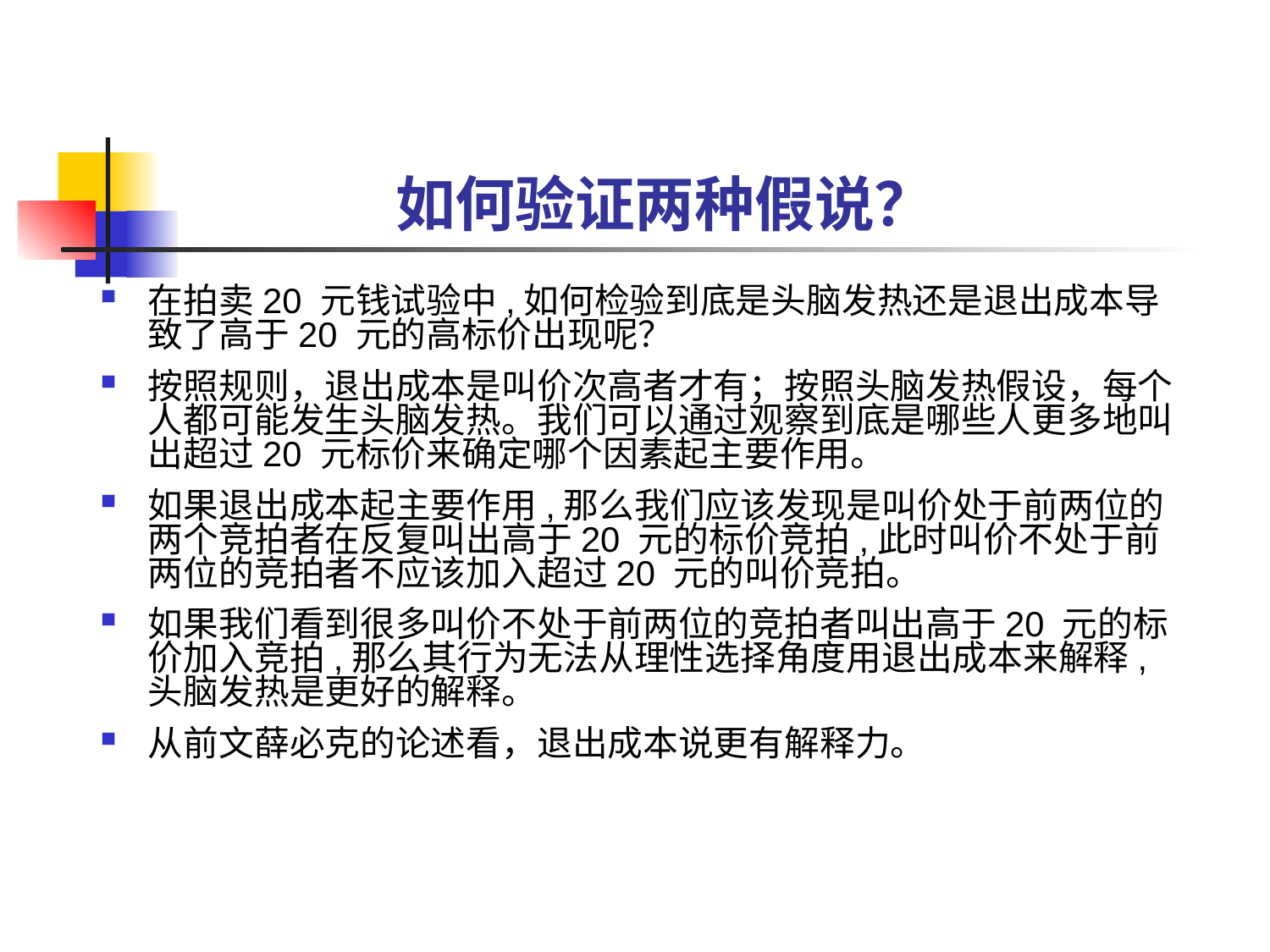

# 如何验证两种假说？
在拍卖20 元钱试验中,如何检验到底是头脑发热还是退出成本导致了高于20 元的高标价出现呢？
按照规则，退出成本是叫价次高者才有；按照头脑发热假设，每个人都可能发生头脑发热。我们可以通过观察到底是哪些人更多地叫出超过20 元标价来确定哪个因素起主要作用。
如果退出成本起主要作用,那么我们应该发现是叫价处于前两位的两个竞拍者在反复叫出高于20 元的标价竞拍,此时叫价不处于前两位的竞拍者不应该加入超过20 元的叫价竞拍。
如果我们看到很多叫价不处于前两位的竞拍者叫出高于20 元的标价加入竞拍,那么其行为无法从理性选择角度用退出成本来解释,头脑发热是更好的解释。
从前文薛必克的论述看，退出成本说更有解释力。